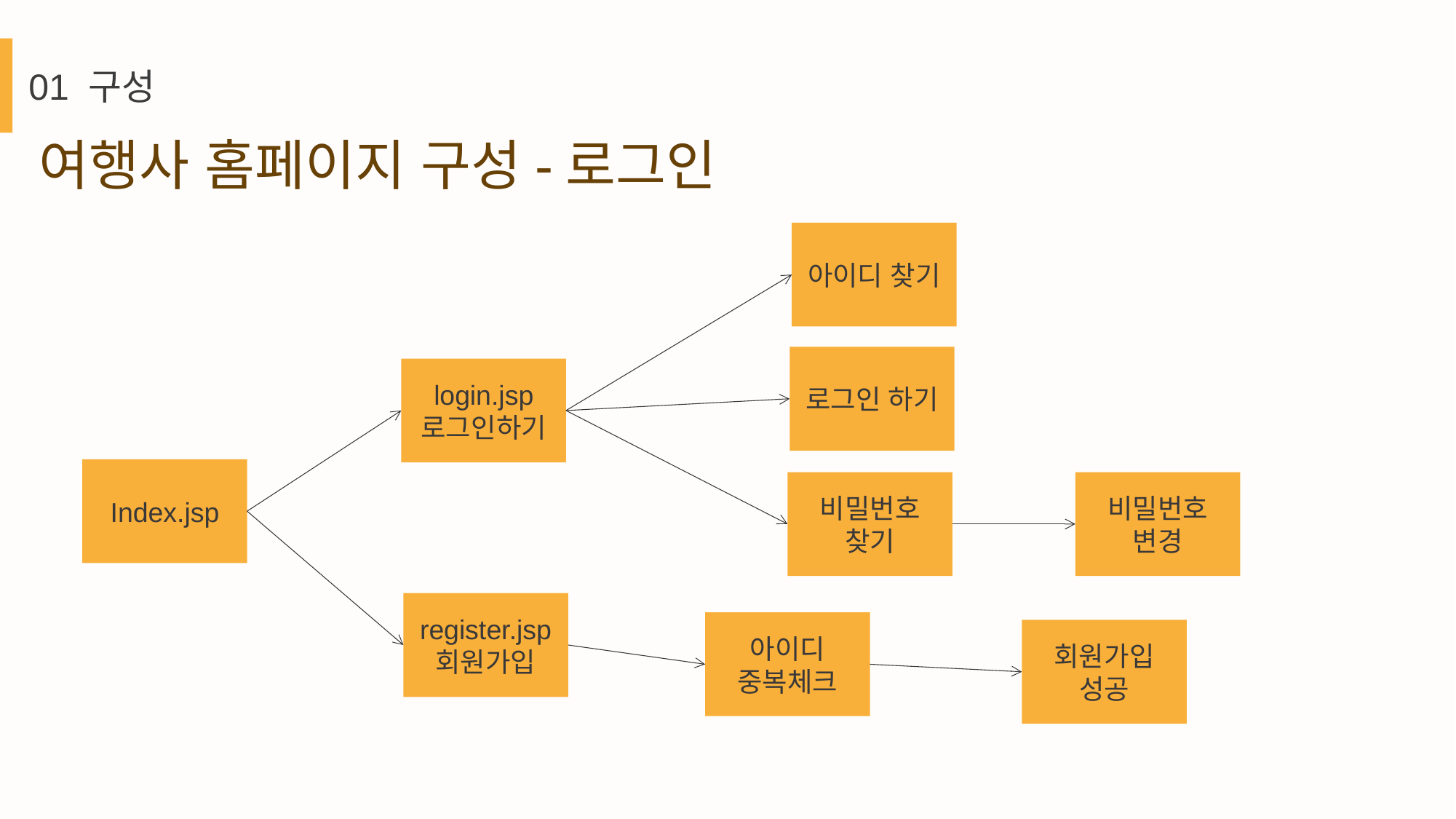

01 구성
여행사 홈페이지 구성-로그인
아이디 찾기
로그인 하기
login.jsp
로그인하기
Index.jsp
비밀번호
변경
비밀번호
찾기
register.jsp
회원가입
아이디
중복체크
회원가입
성공